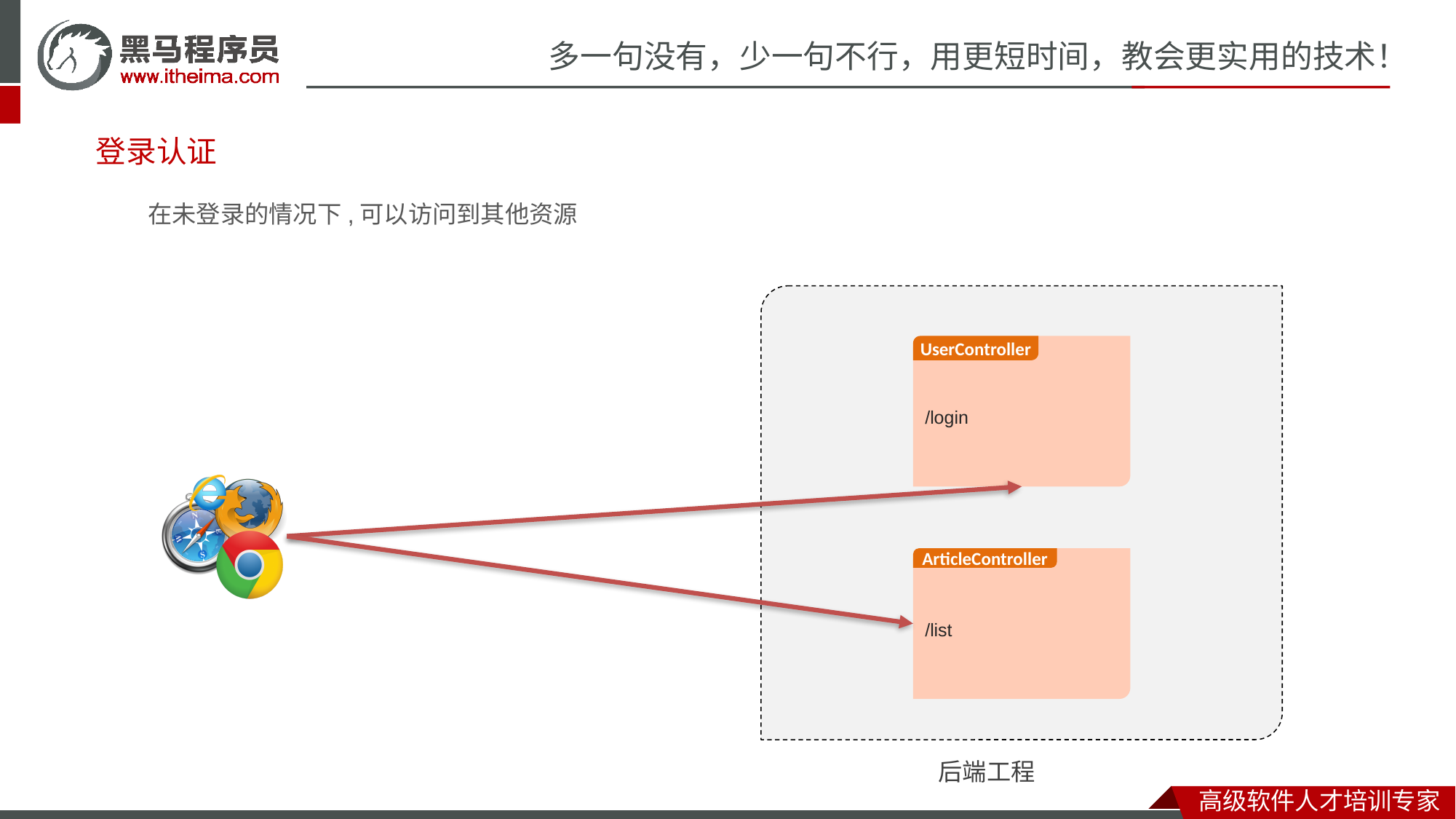

# 登录认证
在未登录的情况下,可以访问到其他资源

后端工程
/login
UserController

/list
ArticleController